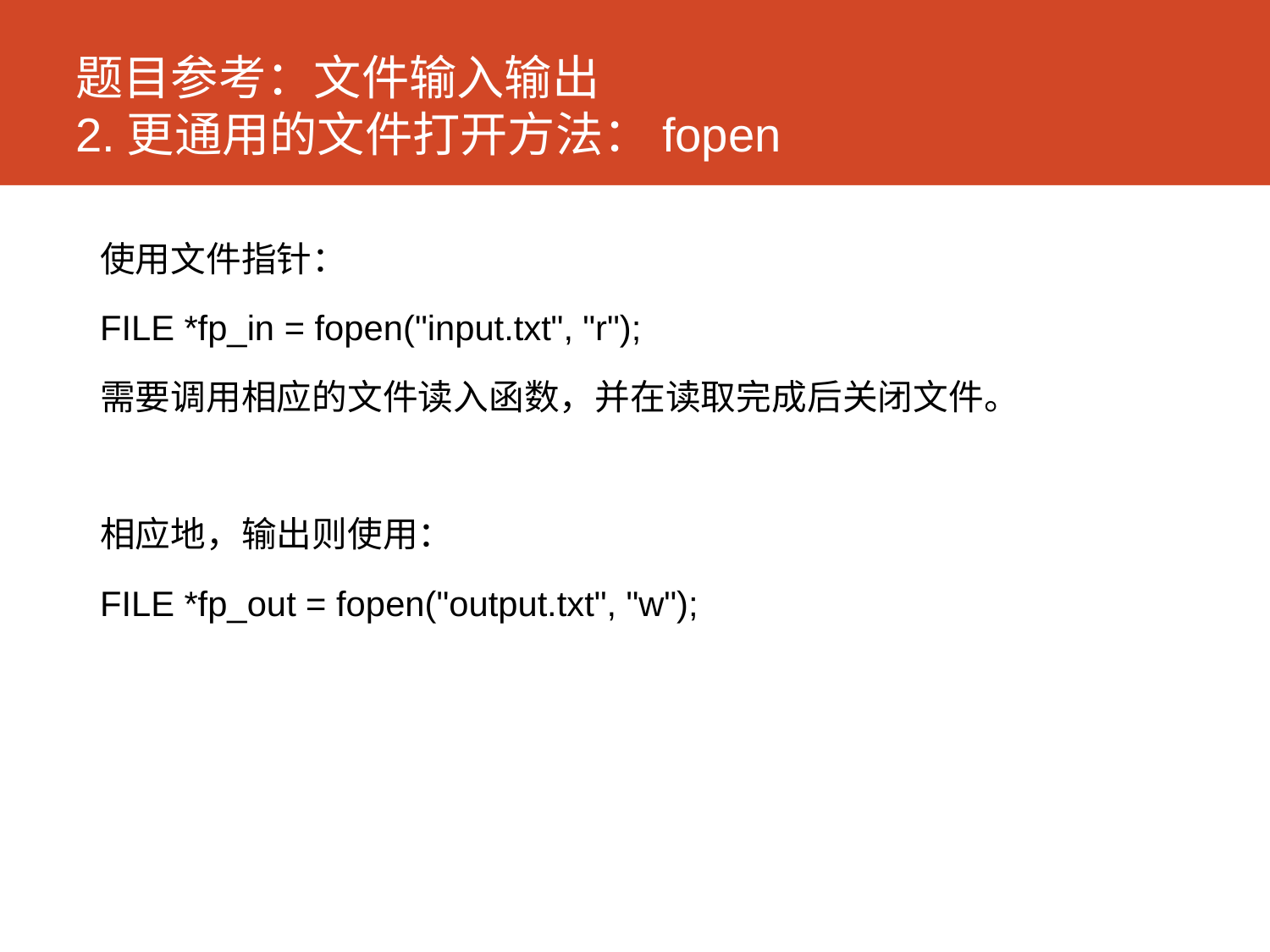

# 题目参考：文件输入输出 2.更通用的文件打开方法：fopen
使用文件指针：
FILE *fp_in = fopen("input.txt", "r");
需要调用相应的文件读入函数，并在读取完成后关闭文件。

相应地，输出则使用：
FILE *fp_out = fopen("output.txt", "w");